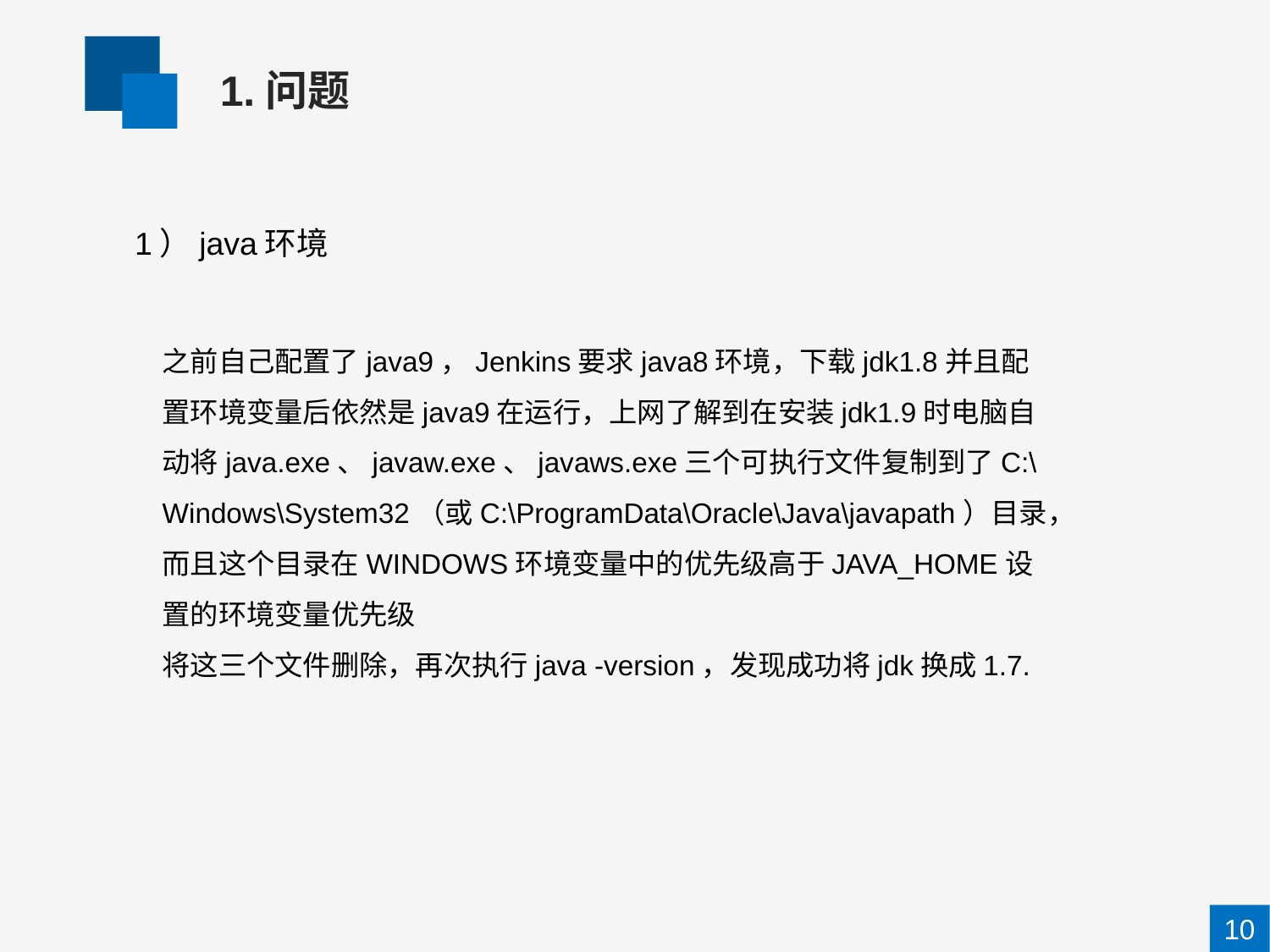

1.问题
1）java环境
之前自己配置了java9，Jenkins要求java8环境，下载jdk1.8并且配置环境变量后依然是java9在运行，上网了解到在安装jdk1.9时电脑自动将java.exe、javaw.exe、javaws.exe三个可执行文件复制到了C:\Windows\System32（或C:\ProgramData\Oracle\Java\javapath）目录，而且这个目录在WINDOWS环境变量中的优先级高于JAVA_HOME设置的环境变量优先级
将这三个文件删除，再次执行java -version，发现成功将jdk换成1.7.
10